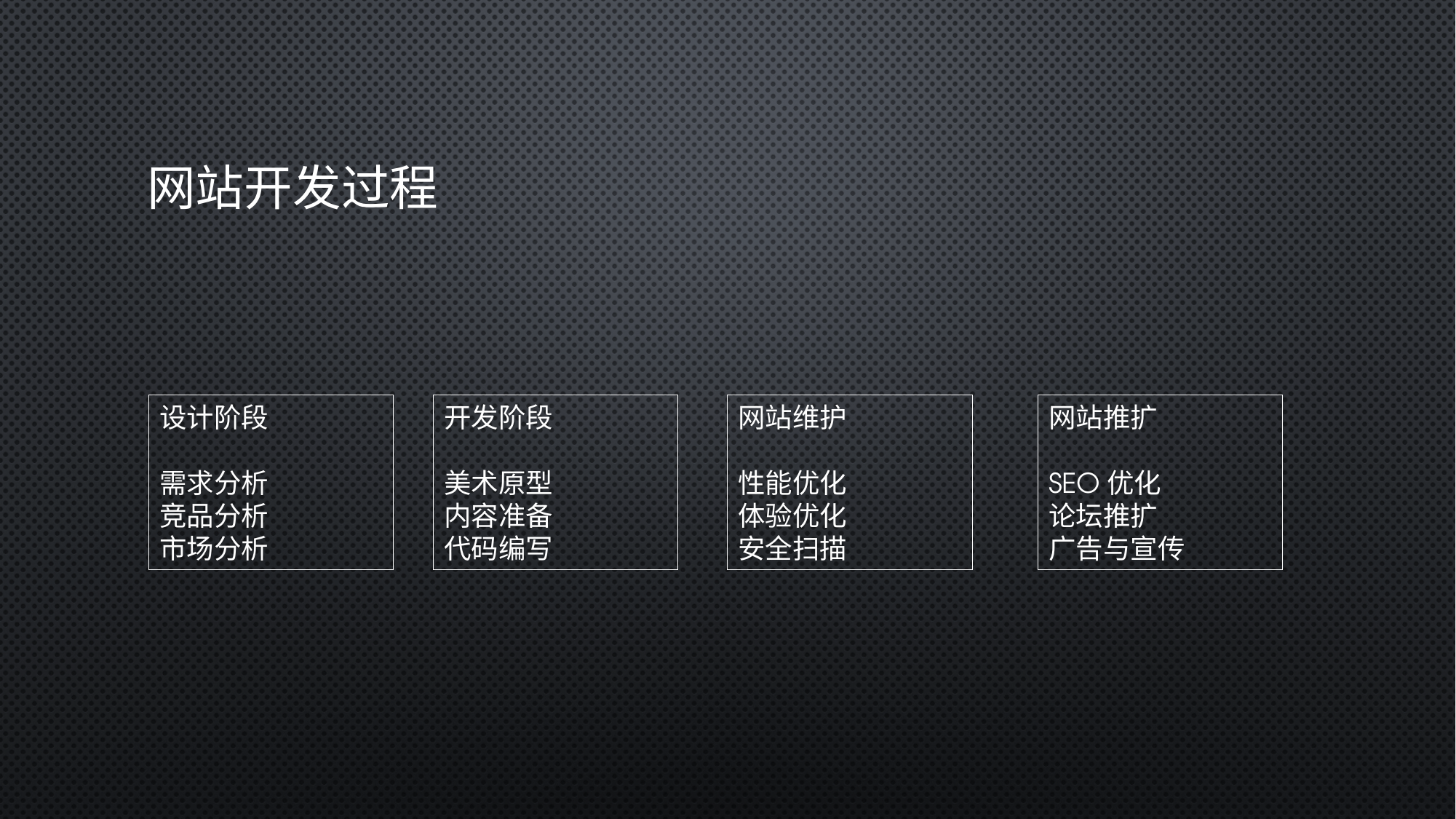

# 网站开发过程
设计阶段

需求分析
竞品分析
市场分析
开发阶段

美术原型
内容准备
代码编写
网站维护

性能优化
体验优化
安全扫描
网站推扩

SEO优化
论坛推扩
广告与宣传